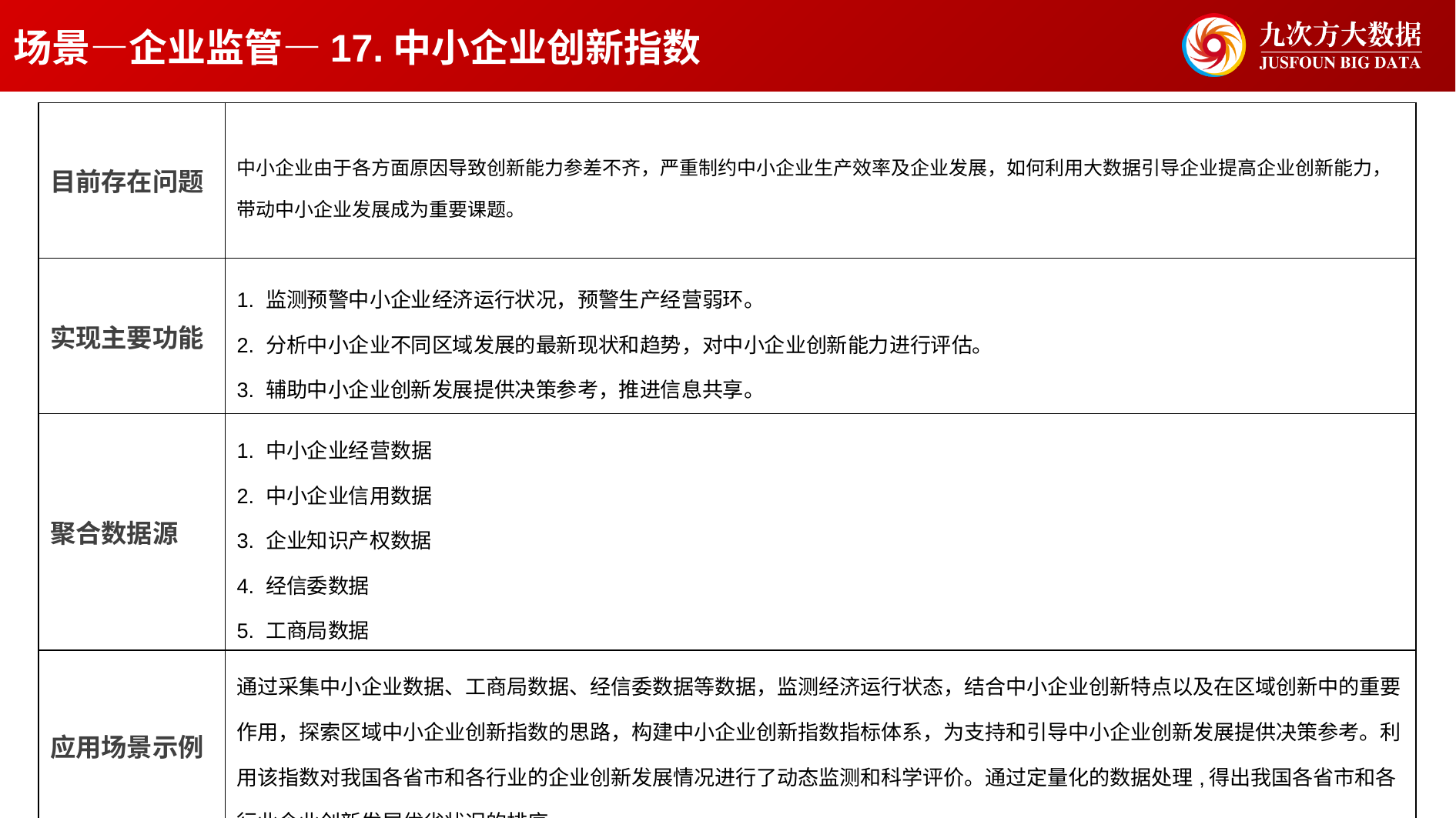

场景—企业监管—17.中小企业创新指数
| 目前存在问题 | 中小企业由于各方面原因导致创新能力参差不齐，严重制约中小企业生产效率及企业发展，如何利用大数据引导企业提高企业创新能力，带动中小企业发展成为重要课题。 |
| --- | --- |
| 实现主要功能 | 监测预警中小企业经济运行状况，预警生产经营弱环。 分析中小企业不同区域发展的最新现状和趋势，对中小企业创新能力进行评估。 辅助中小企业创新发展提供决策参考，推进信息共享。 |
| 聚合数据源 | 中小企业经营数据 中小企业信用数据 企业知识产权数据 经信委数据 工商局数据 |
| 应用场景示例 | 通过采集中小企业数据、工商局数据、经信委数据等数据，监测经济运行状态，结合中小企业创新特点以及在区域创新中的重要作用，探索区域中小企业创新指数的思路，构建中小企业创新指数指标体系，为支持和引导中小企业创新发展提供决策参考。利用该指数对我国各省市和各行业的企业创新发展情况进行了动态监测和科学评价。通过定量化的数据处理,得出我国各省市和各行业企业创新发展优劣状况的排序。 |